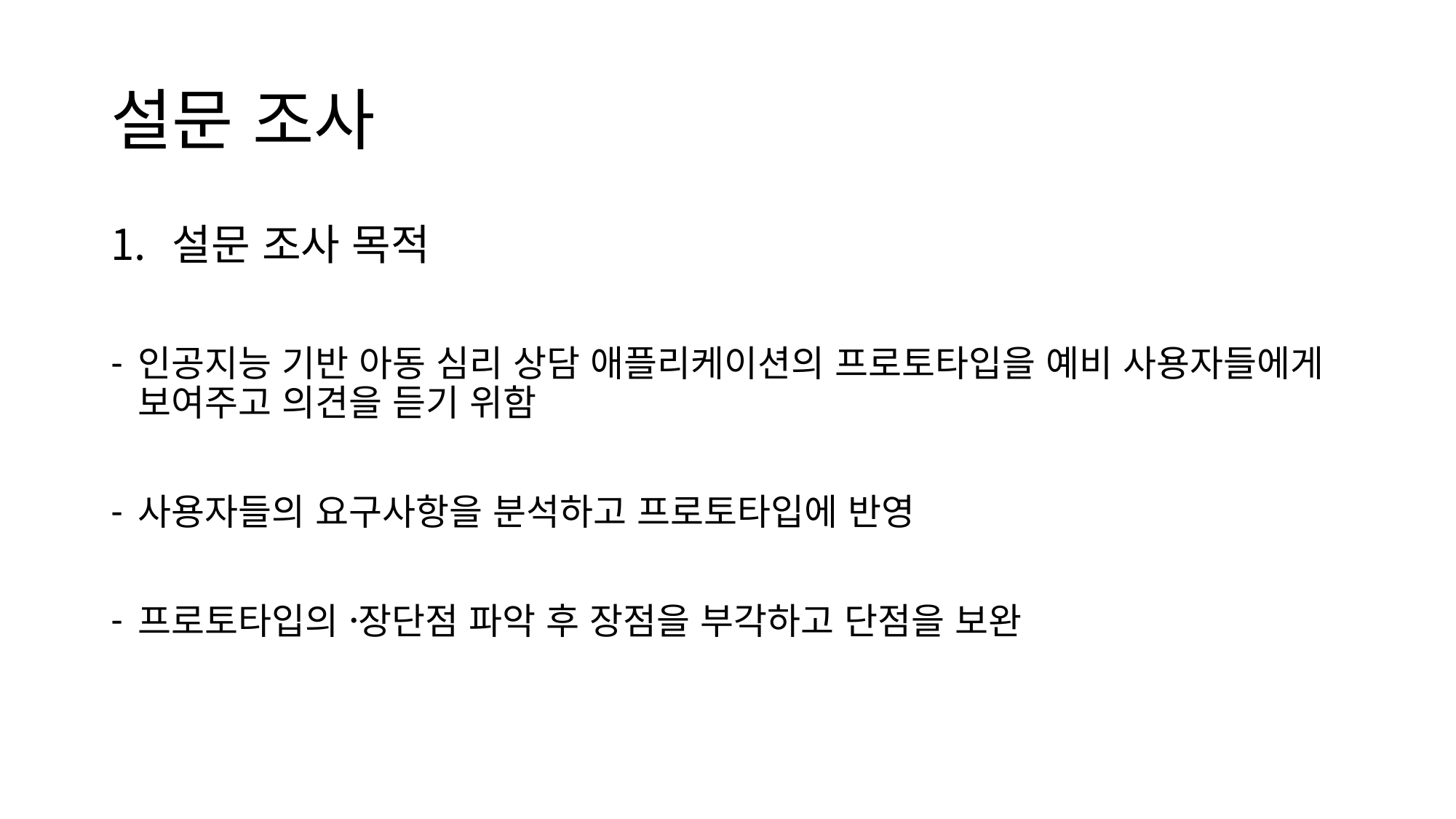

# 설문 조사

설문 조사 목적

인공지능 기반 아동 심리 상담 애플리케이션의 프로토타입을 예비 사용자들에게 보여주고 의견을 듣기 위함

사용자들의 요구사항을 분석하고 프로토타입에 반영

프로토타입의 장〮단점 파악 후 장점을 부각하고 단점을 보완